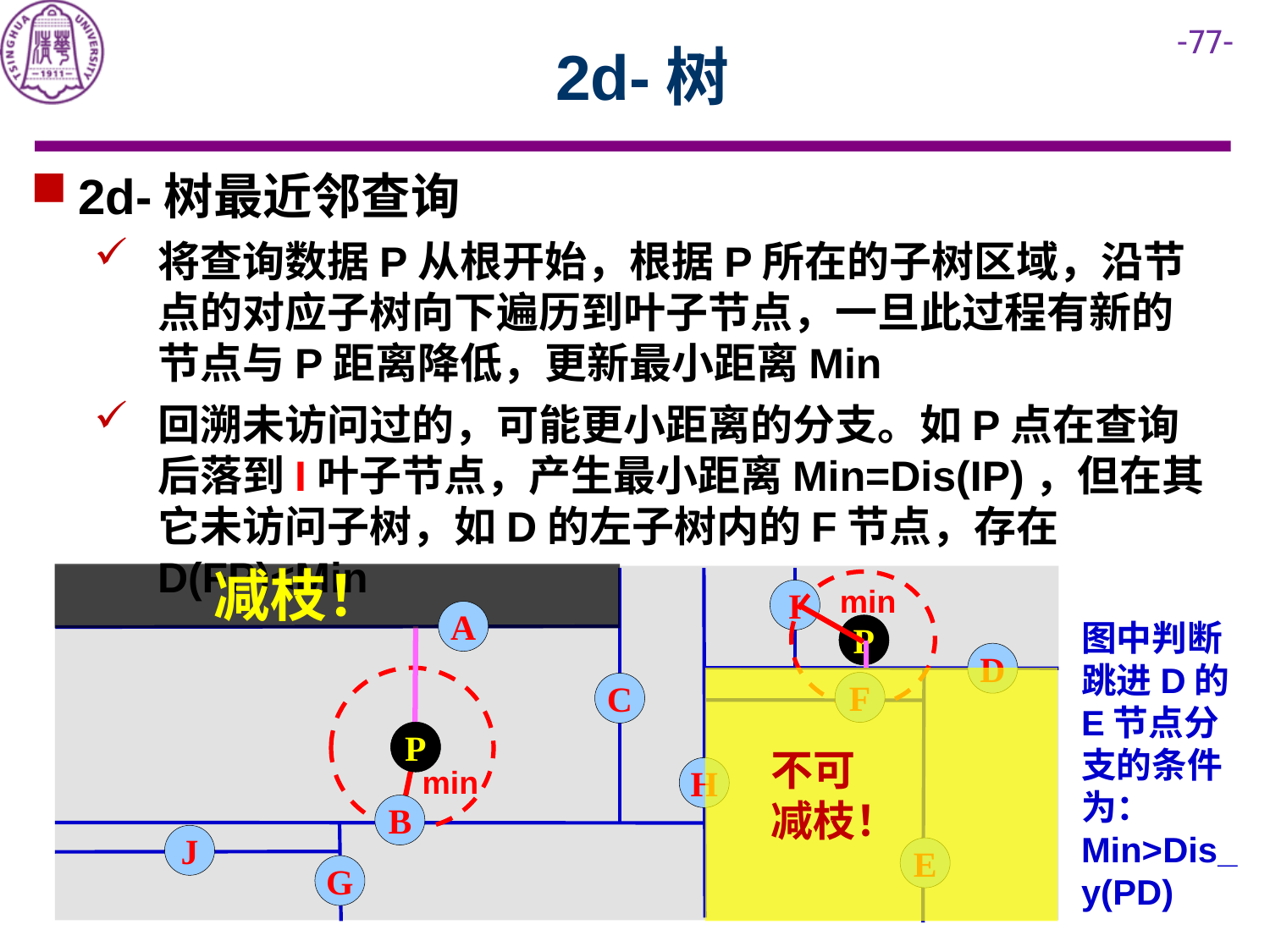

# 2d-树
2d-树最近邻查询
将查询数据P从根开始，根据P所在的子树区域，沿节点的对应子树向下遍历到叶子节点，一旦此过程有新的节点与P距离降低，更新最小距离Min
回溯未访问过的，可能更小距离的分支。如P点在查询后落到I叶子节点，产生最小距离Min=Dis(IP)，但在其它未访问子树，如D的左子树内的F节点，存在D(FP)<Min
减枝！

min
I
A
图中判断跳进D的E节点分支的条件为：
Min>Dis_y(PD)
P
D

F
C
P
不可减枝！
min
H
B
J
E
G